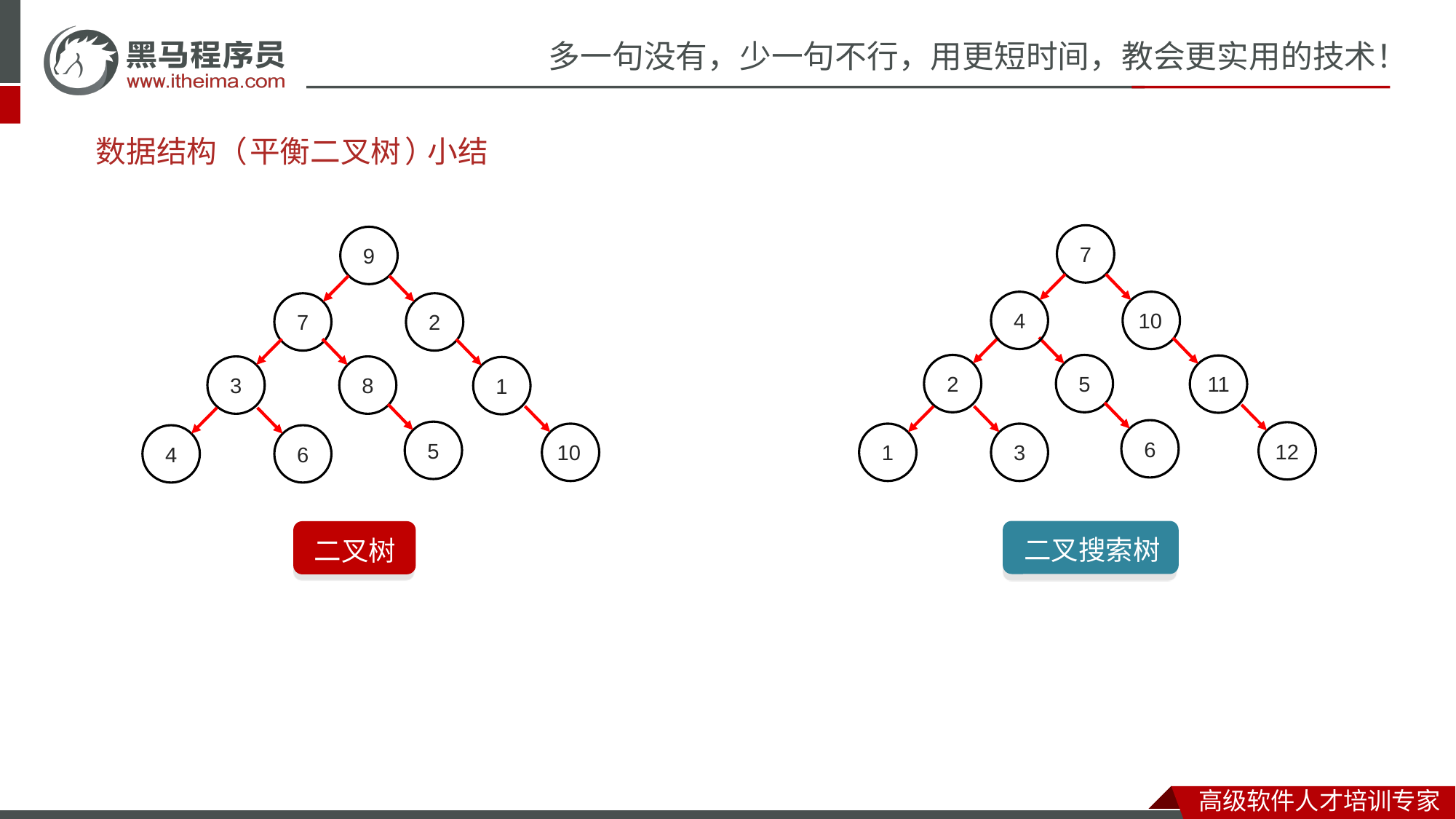

# 数据结构（
平衡
二叉
树
）
小结
7
4

10

11

12
9
7
2
3
8
1
5

4
6
10
7
4

10
2
5
6
1
3
2
5

平衡二叉树

二叉搜索树

二叉树